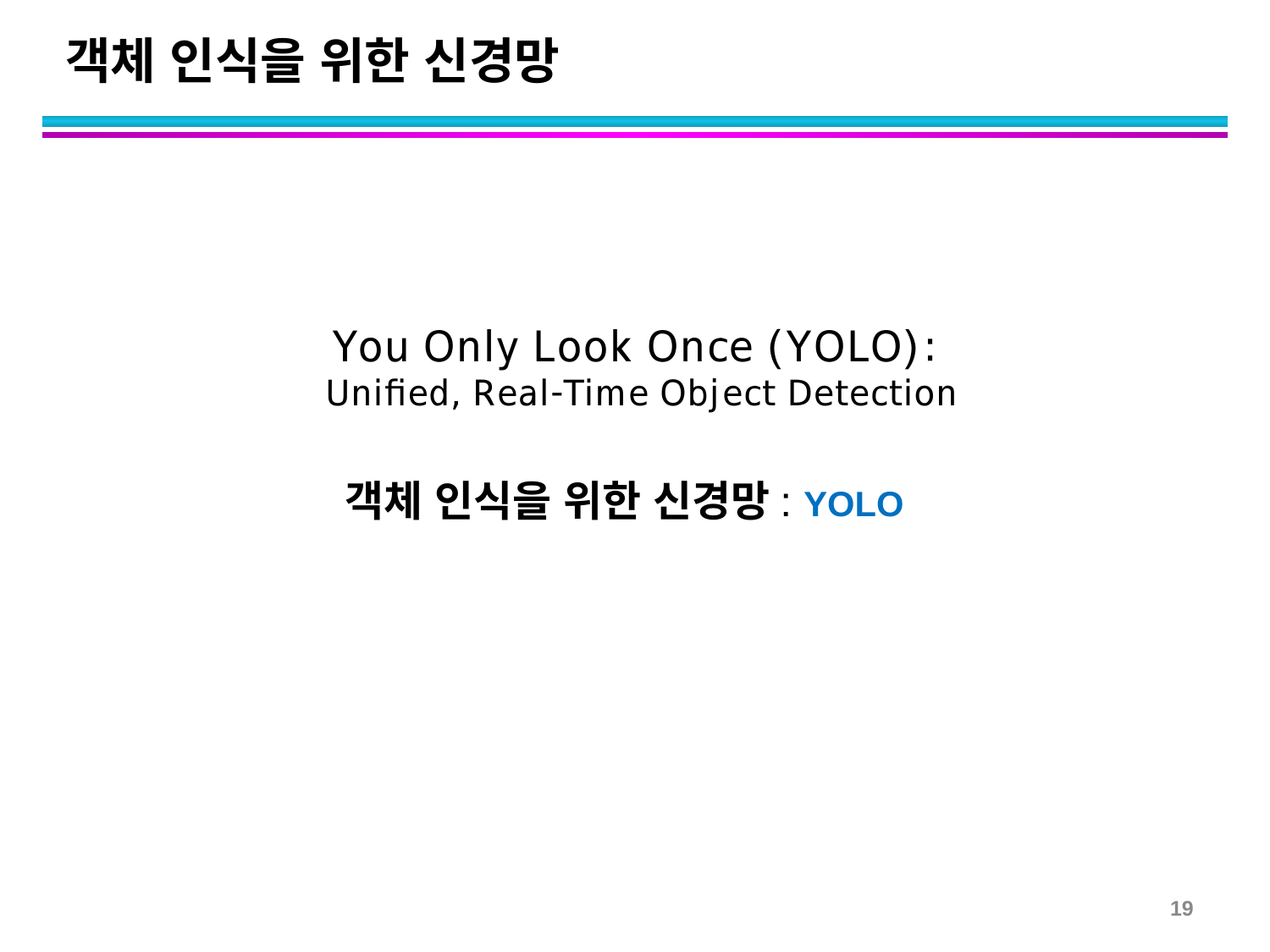

객체 인식을 위한 신경망
# You Only Look Once (YOLO): Unified, Real-Time Object Detection
객체 인식을 위한 신경망: YOLO
19